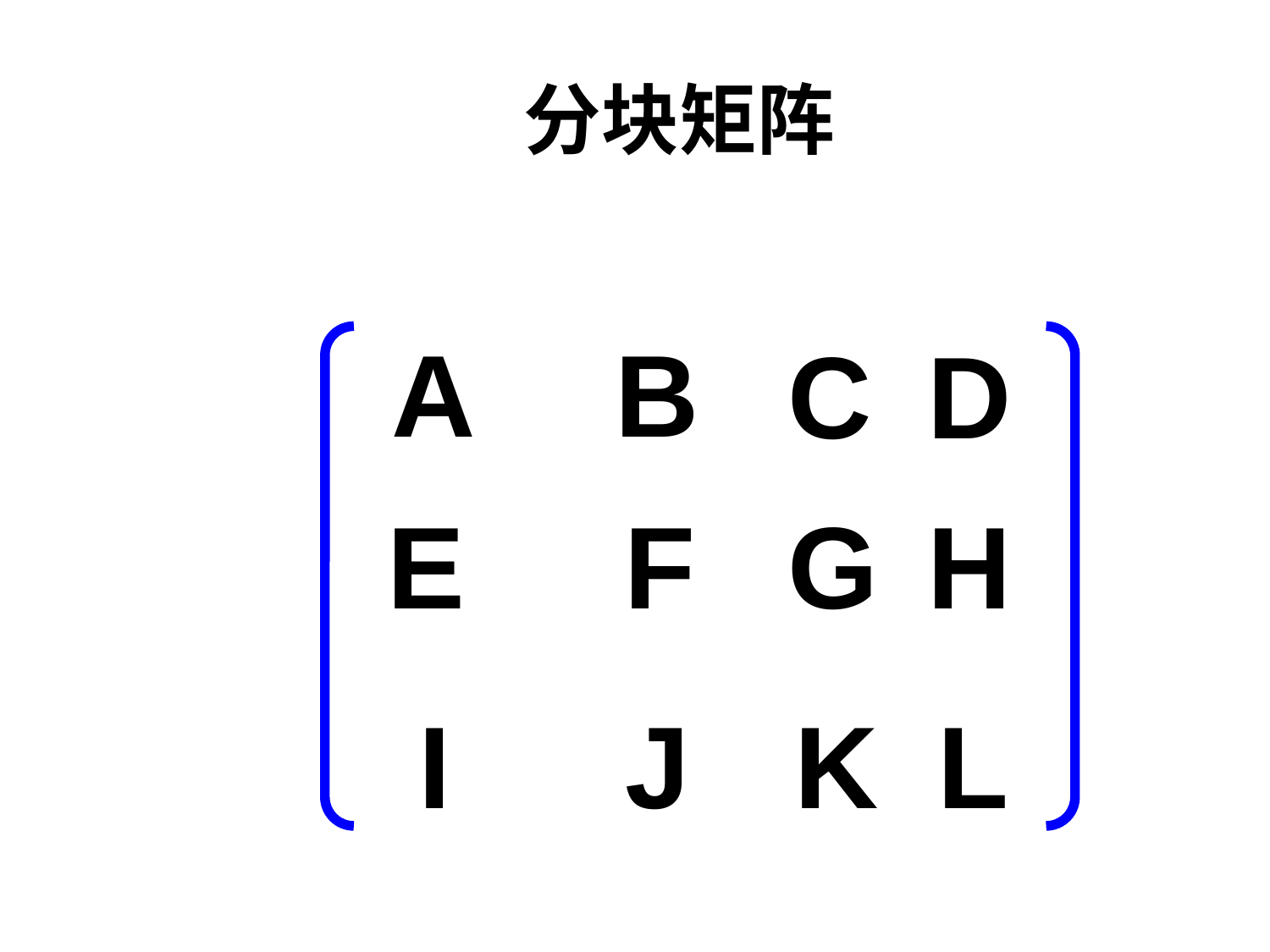

# 分块矩阵
A
B
C
D

E
F
G
H
I
J
K
L